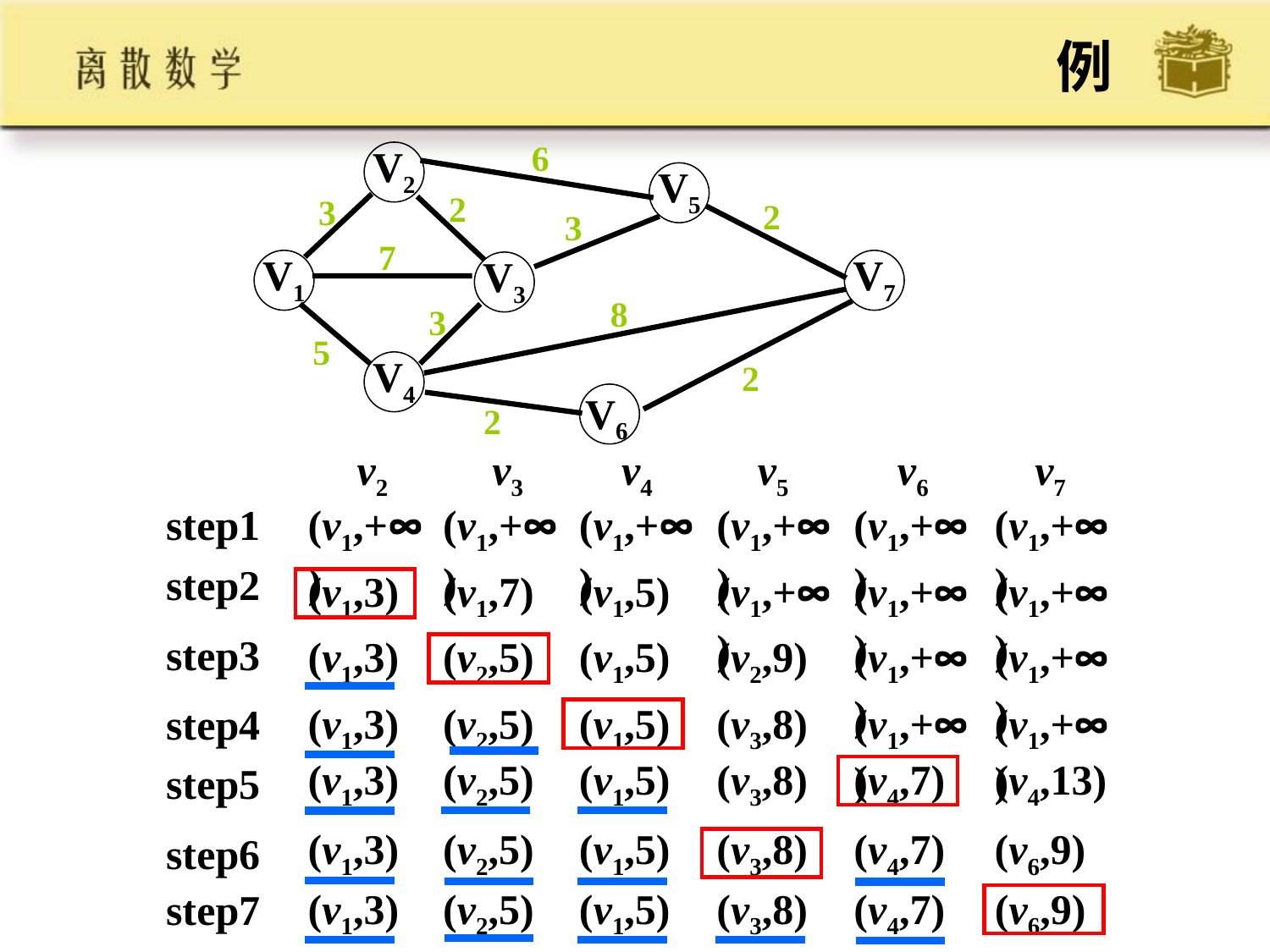

# 例
6
V2

V5

2
3
2

3

7
V1

V7

V3

8

3

5
V4

2
V6

2
v2
v3
v4
v5
v6
v7
step1
(v1,+∞)
(v1,+∞)
(v1,+∞)
(v1,+∞)
(v1,+∞)
(v1,+∞)
step2
(v1,3)
(v1,7)
(v1,5)
(v1,+∞)
(v1,+∞)
(v1,+∞)

step3
(v1,3)
(v2,5)
(v1,5)
(v2,9)
(v1,+∞)
(v1,+∞)

(v1,3)
(v2,5)
(v1,5)
(v3,8)
(v1,+∞)
(v1,+∞)
step4

(v1,3)
(v2,5)
(v1,5)
(v3,8)
(v4,7)
(v4,13)
step5

(v1,3)
(v2,5)
(v1,5)
(v3,8)
(v4,7)
(v6,9)
step6

(v1,3)
(v2,5)
(v1,5)
(v3,8)
(v4,7)
(v6,9)
step7